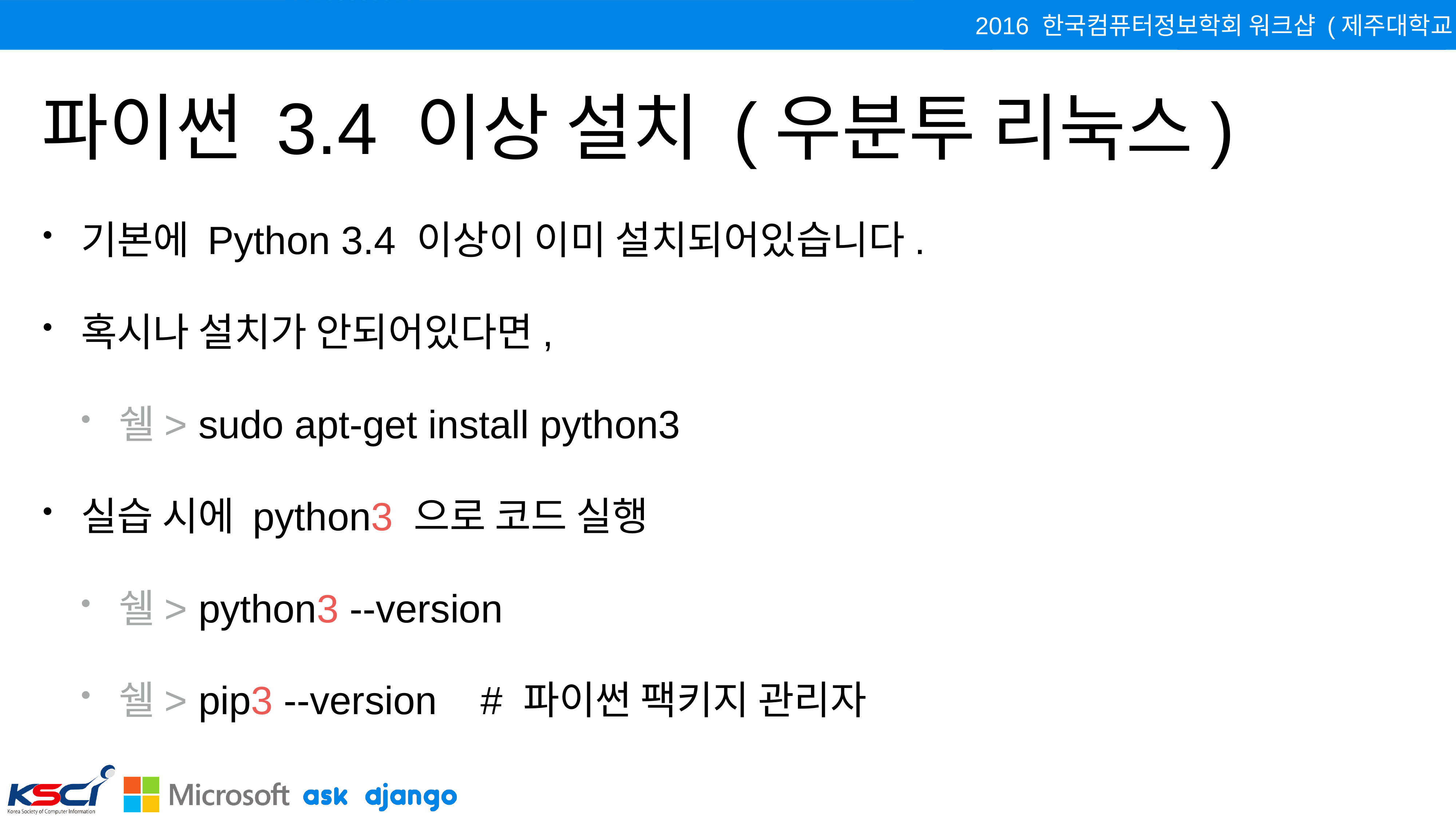

# 파이썬 3.4 이상 설치 (우분투 리눅스)
기본에 Python 3.4 이상이 이미 설치되어있습니다.
혹시나 설치가 안되어있다면,
쉘> sudo apt-get install python3
실습 시에 python3 으로 코드 실행
쉘> python3 --version
쉘> pip3 --version    # 파이썬 팩키지 관리자